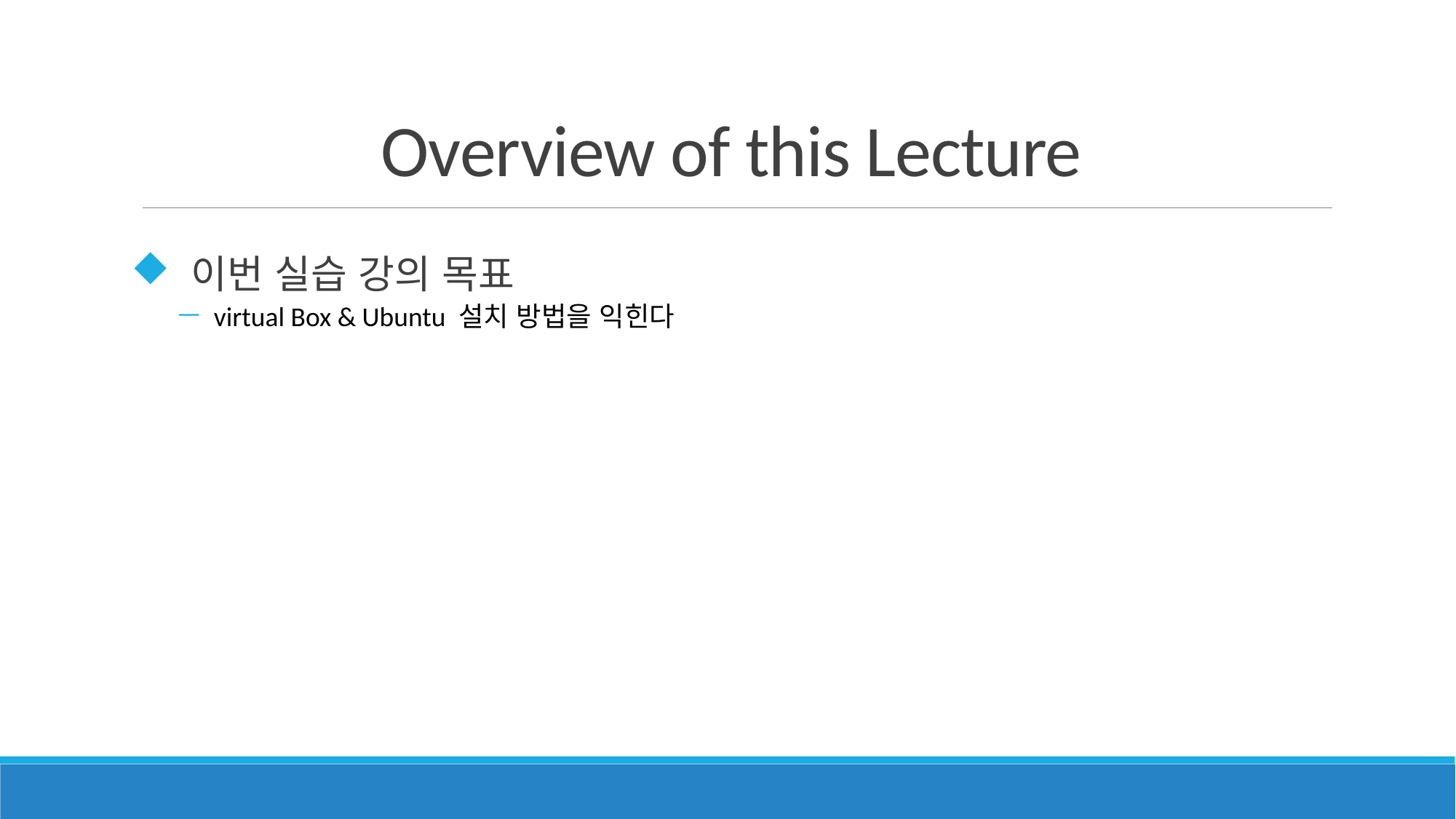

# Overview of this Lecture
 이번 실습 강의 목표
  virtual Box & Ubuntu 설치 방법을 익힌다